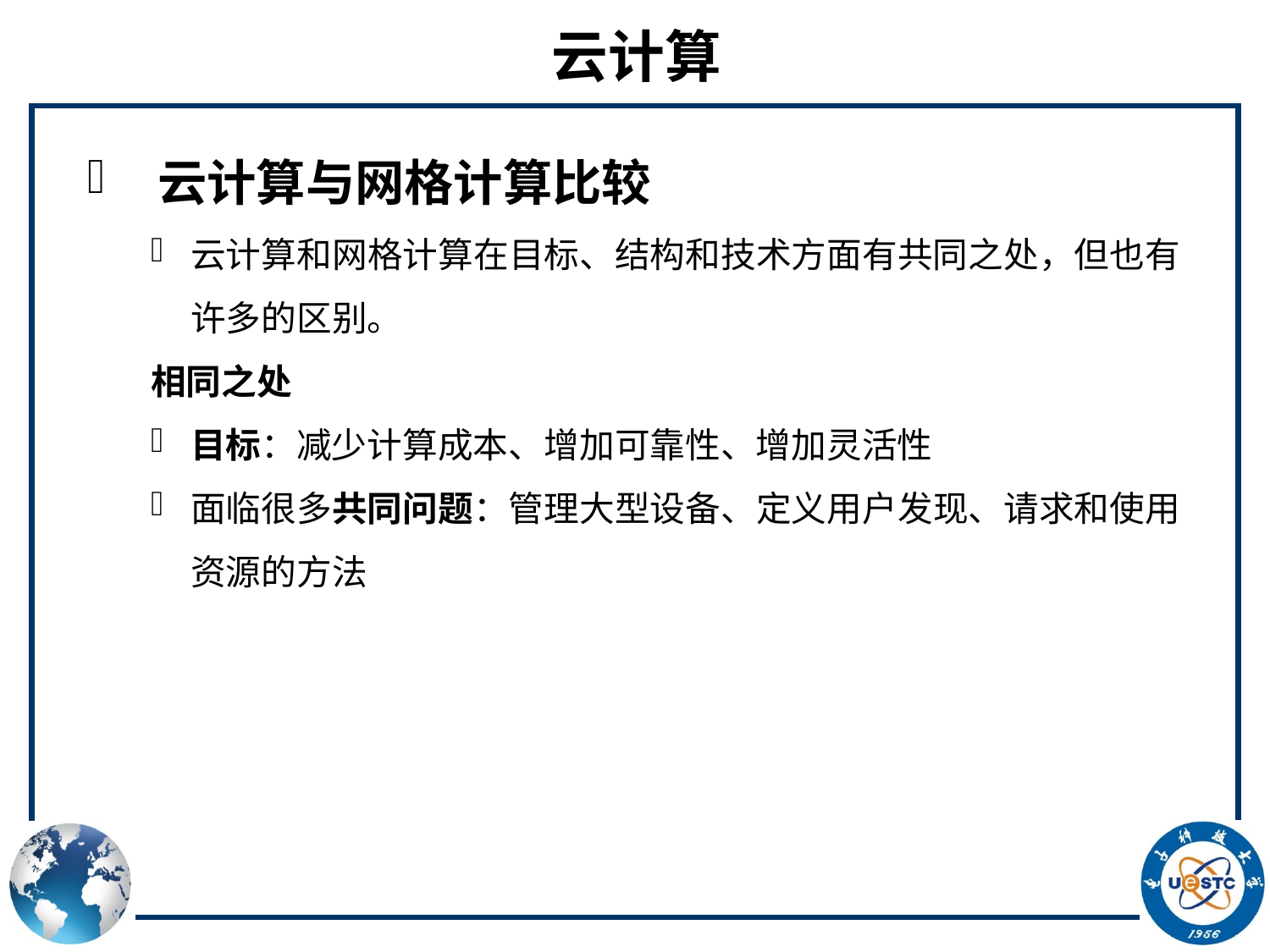

# 云计算
 云计算与网格计算比较
云计算和网格计算在目标、结构和技术方面有共同之处，但也有许多的区别。
相同之处
目标：减少计算成本、增加可靠性、增加灵活性
面临很多共同问题：管理大型设备、定义用户发现、请求和使用资源的方法